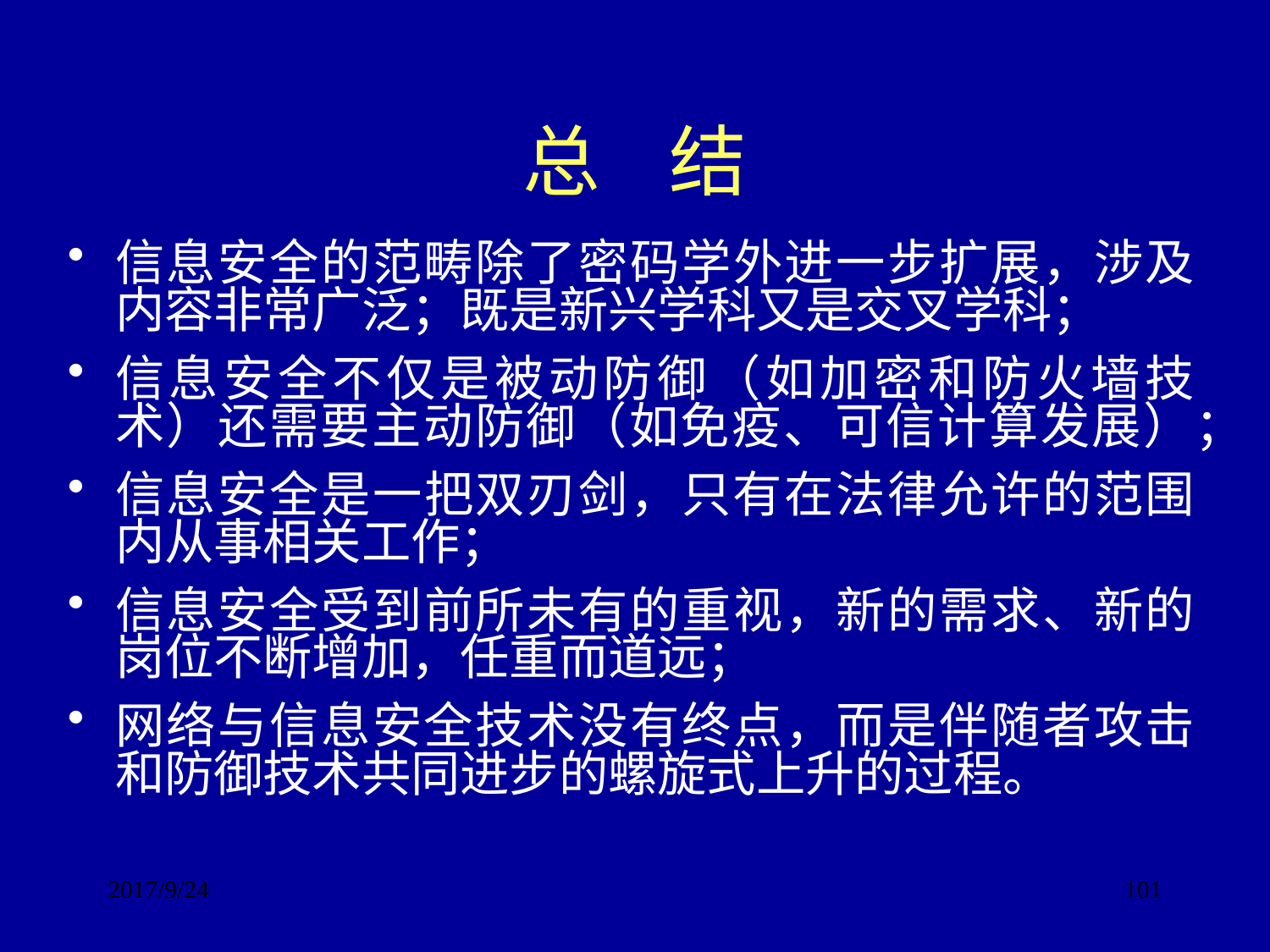

# 总    结
信息安全的范畴除了密码学外进一步扩展，涉及内容非常广泛；既是新兴学科又是交叉学科；
信息安全不仅是被动防御（如加密和防火墙技术）还需要主动防御（如免疫、可信计算发展）；
信息安全是一把双刃剑，只有在法律允许的范围内从事相关工作；
信息安全受到前所未有的重视，新的需求、新的岗位不断增加，任重而道远；
网络与信息安全技术没有终点，而是伴随者攻击和防御技术共同进步的螺旋式上升的过程。
2017/9/24
101